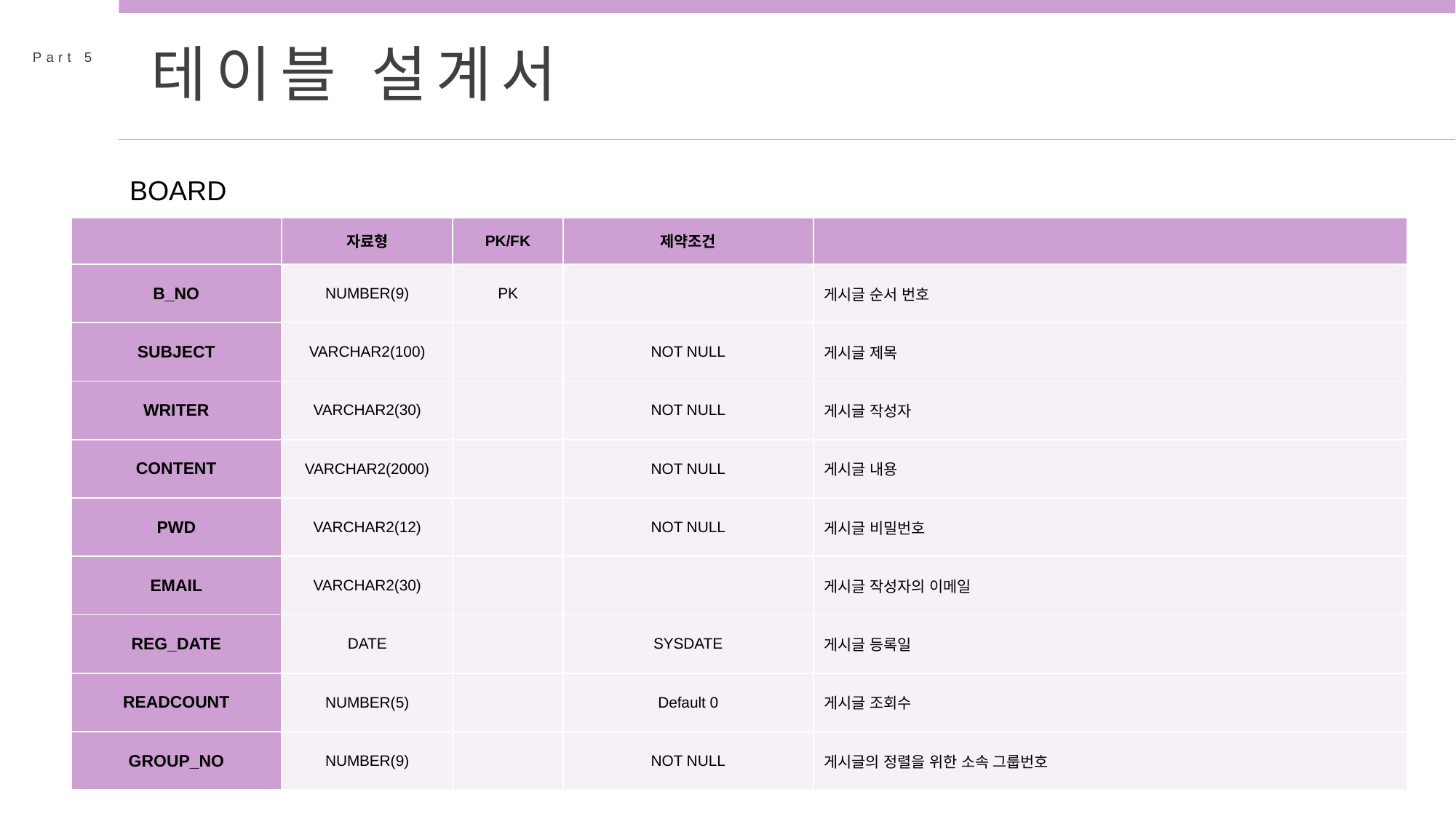

테이블 설계서
Part 5
BOARD

|  | 자료형 | PK/FK | 제약조건 |  |
| --- | --- | --- | --- | --- |
| B\_NO | NUMBER(9) | PK |  | 게시글 순서 번호 |
| SUBJECT | VARCHAR2(100) |  | NOT NULL | 게시글 제목 |
| WRITER | VARCHAR2(30) |  | NOT NULL | 게시글 작성자 |
| CONTENT | VARCHAR2(2000) |  | NOT NULL | 게시글 내용 |
| PWD | VARCHAR2(12) |  | NOT NULL | 게시글 비밀번호 |
| EMAIL | VARCHAR2(30) |  |  | 게시글 작성자의 이메일 |
| REG\_DATE | DATE |  | SYSDATE | 게시글 등록일 |
| READCOUNT | NUMBER(5) |  | Default 0 | 게시글 조회수 |
| GROUP\_NO | NUMBER(9) |  | NOT NULL | 게시글의 정렬을 위한 소속 그룹번호 |